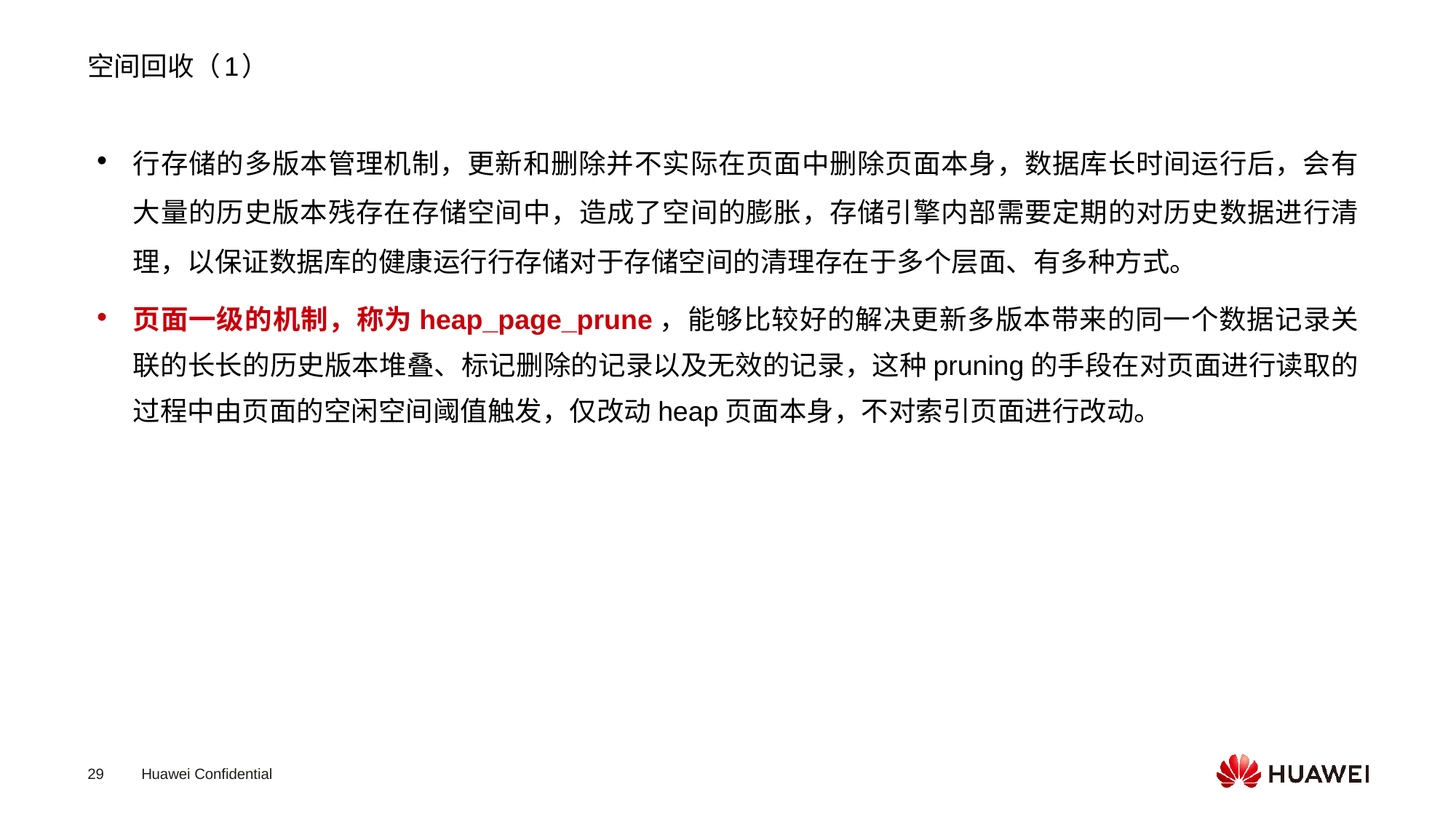

# 空间回收（1）
行存储的多版本管理机制，更新和删除并不实际在页面中删除页面本身，数据库长时间运行后，会有大量的历史版本残存在存储空间中，造成了空间的膨胀，存储引擎内部需要定期的对历史数据进行清理，以保证数据库的健康运行行存储对于存储空间的清理存在于多个层面、有多种方式。
页面一级的机制，称为heap_page_prune，能够比较好的解决更新多版本带来的同一个数据记录关联的长长的历史版本堆叠、标记删除的记录以及无效的记录，这种pruning的手段在对页面进行读取的过程中由页面的空闲空间阈值触发，仅改动heap页面本身，不对索引页面进行改动。